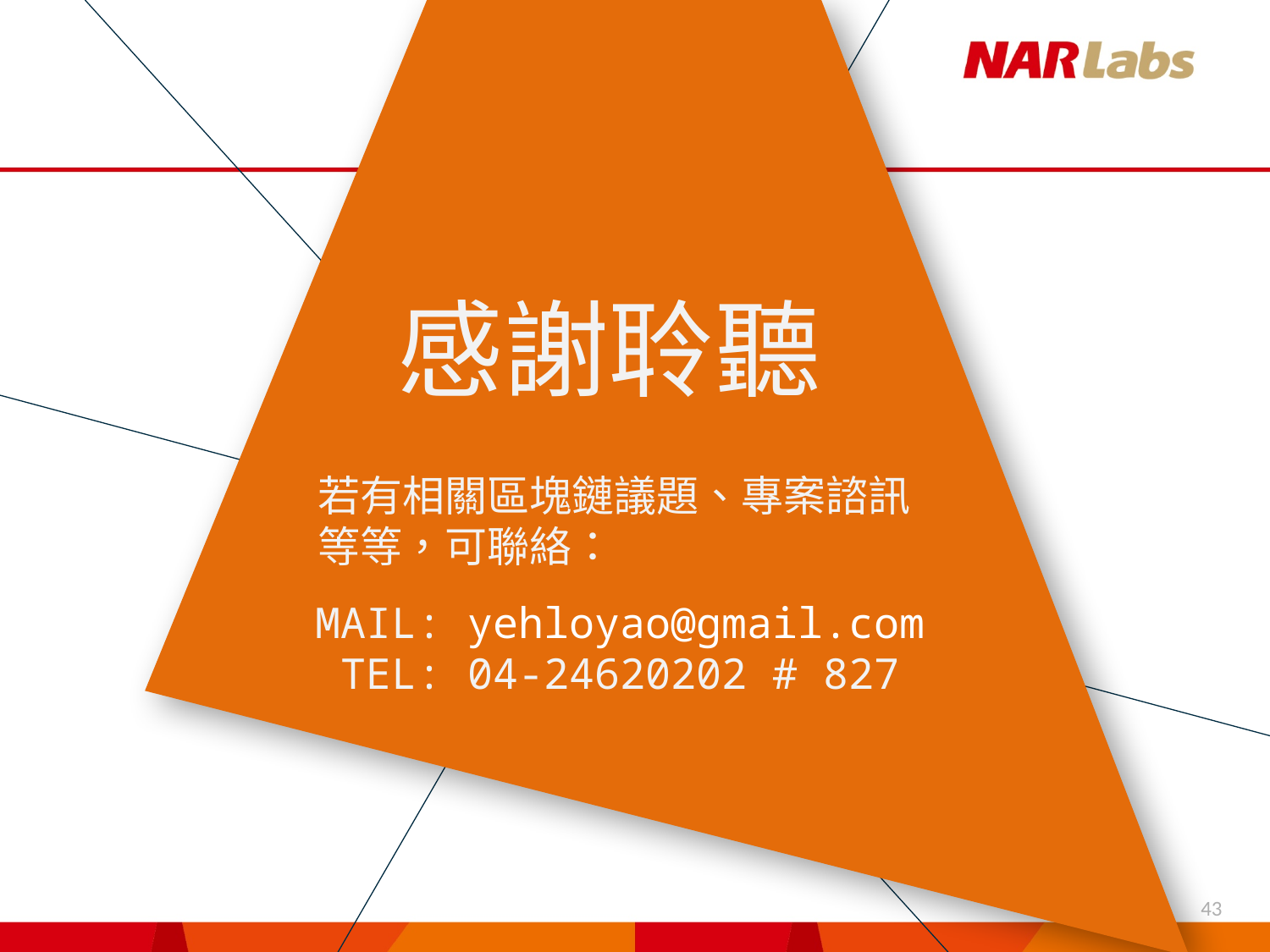

#

感謝聆聽

若有相關區塊鏈議題、專案諮訊等等，可聯絡：
MAIL: yehloyao@gmail.com
 TEL: 04-24620202 # 827
43